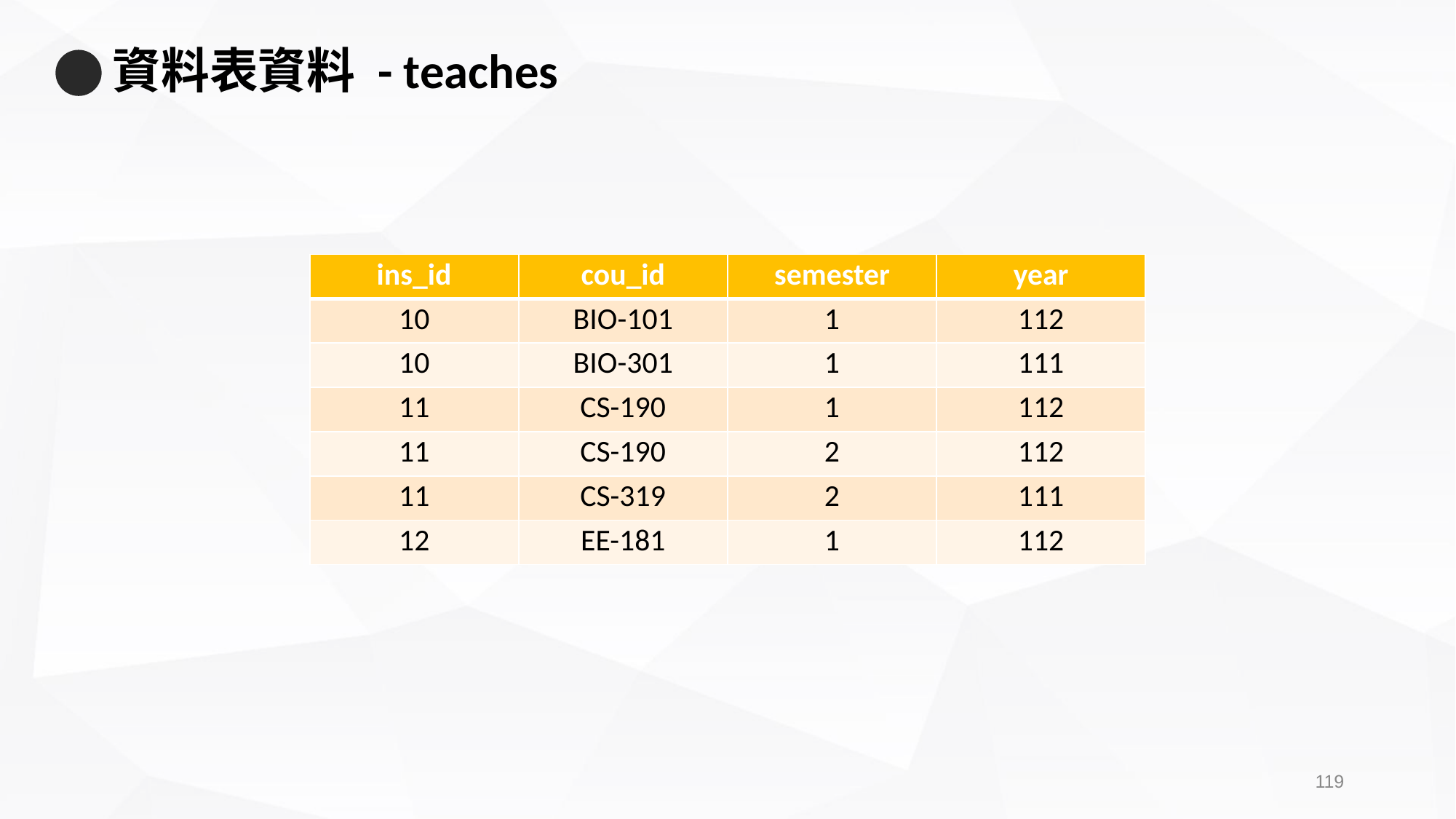

# 資料表資料 - teaches
| ins\_id | cou\_id | semester | year |
| --- | --- | --- | --- |
| 10 | BIO-101 | 1 | 112 |
| 10 | BIO-301 | 1 | 111 |
| 11 | CS-190 | 1 | 112 |
| 11 | CS-190 | 2 | 112 |
| 11 | CS-319 | 2 | 111 |
| 12 | EE-181 | 1 | 112 |
119